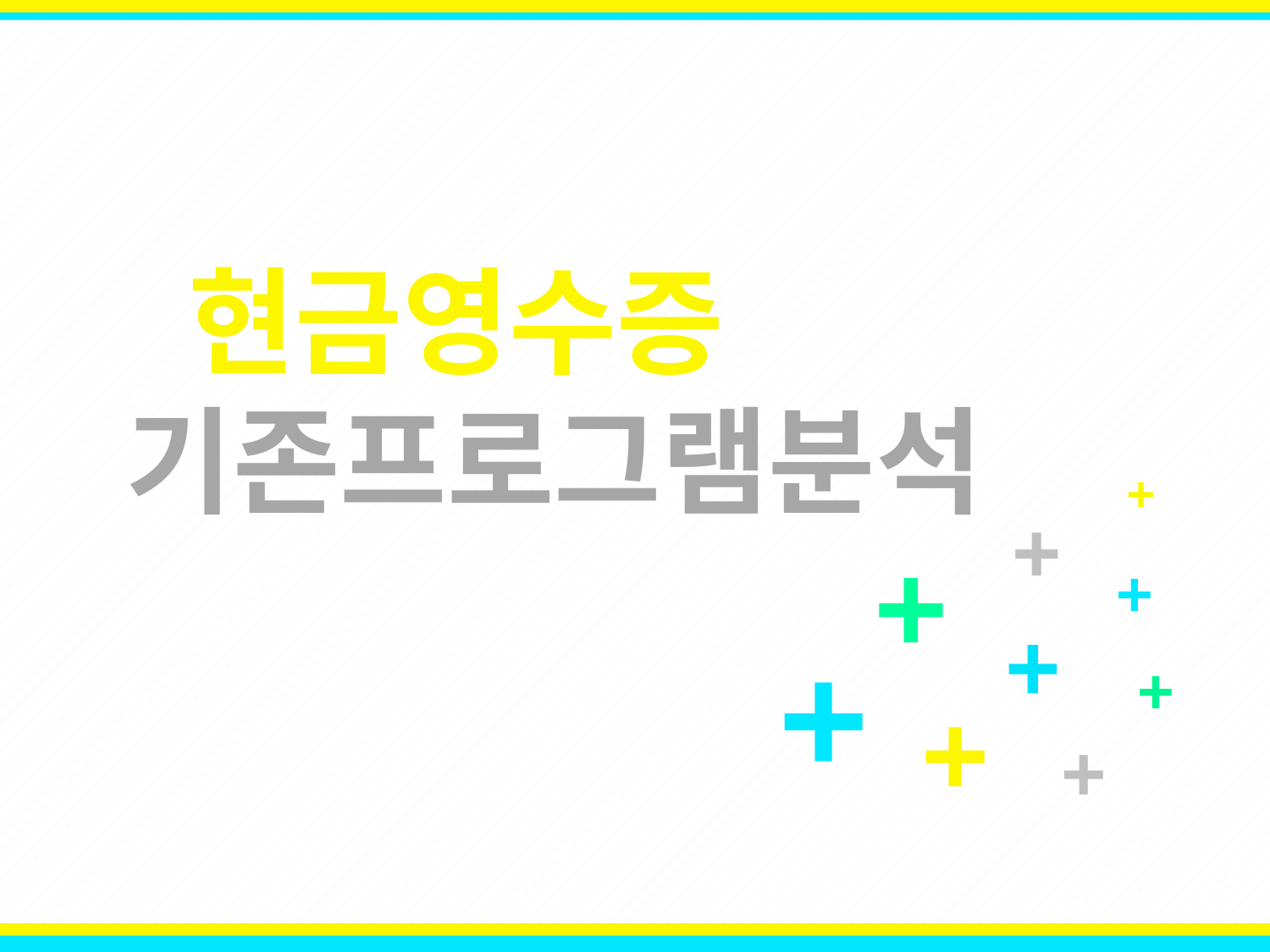

현금영수증
기존프로그램분석
+
+
+
+
+
+
+
+
+